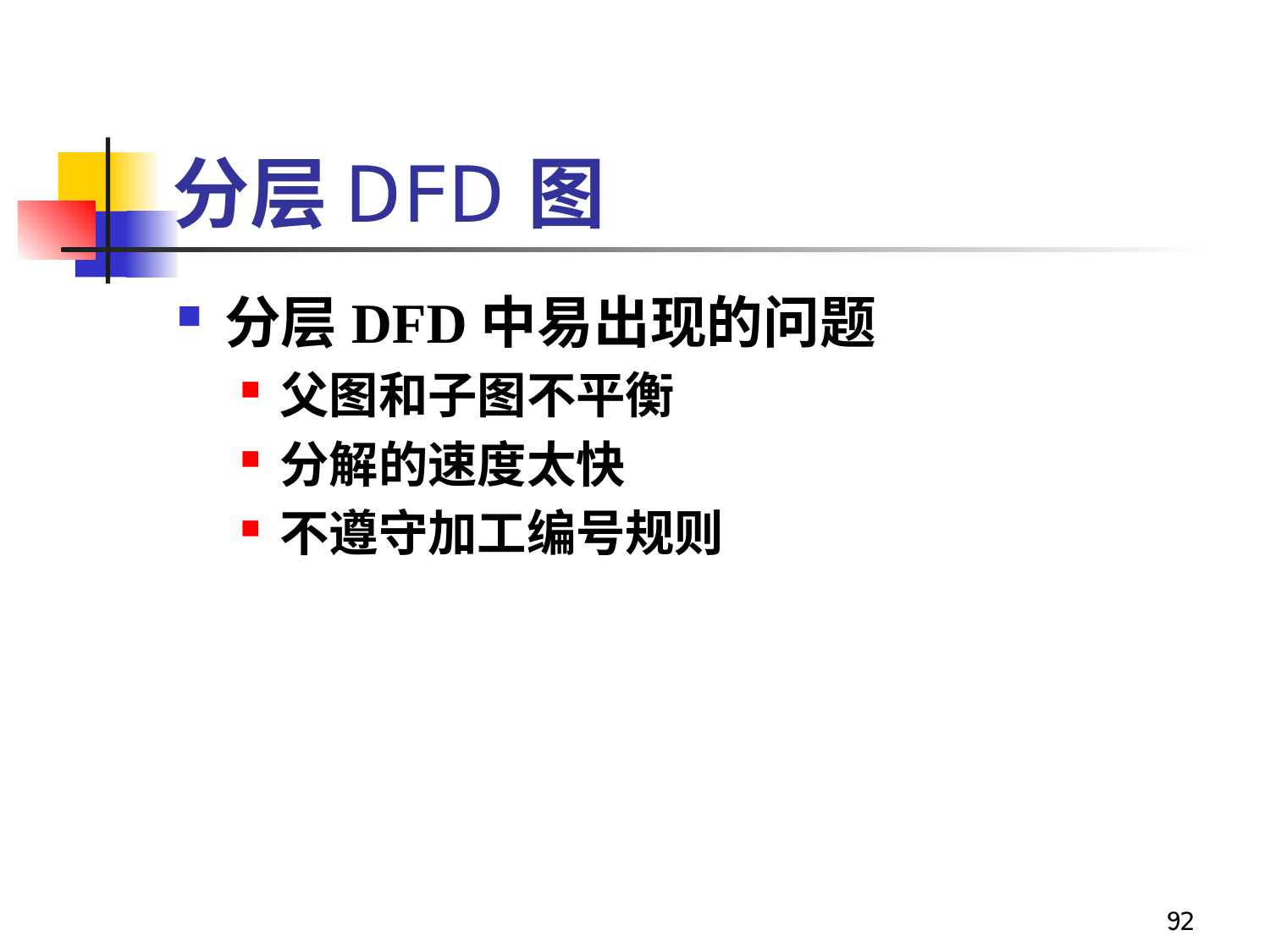

# 分层DFD图
分层DFD中易出现的问题
父图和子图不平衡
分解的速度太快
不遵守加工编号规则

92